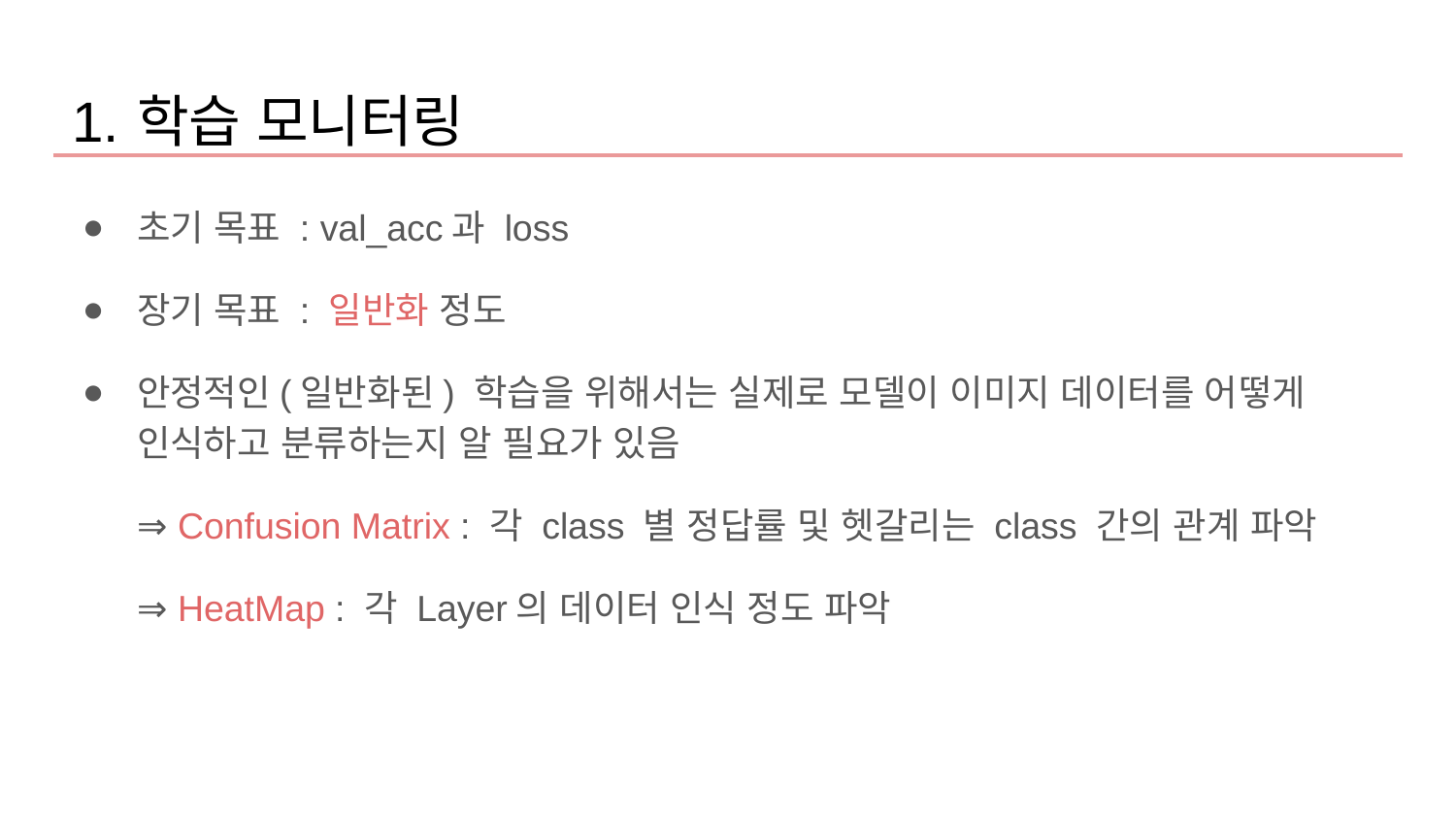

학습 모니터링
초기 목표 : val_acc과 loss
장기 목표 : 일반화 정도
안정적인(일반화된) 학습을 위해서는 실제로 모델이 이미지 데이터를 어떻게 인식하고 분류하는지 알 필요가 있음
⇒ Confusion Matrix : 각 class 별 정답률 및 헷갈리는 class 간의 관계 파악
⇒ HeatMap : 각 Layer의 데이터 인식 정도 파악